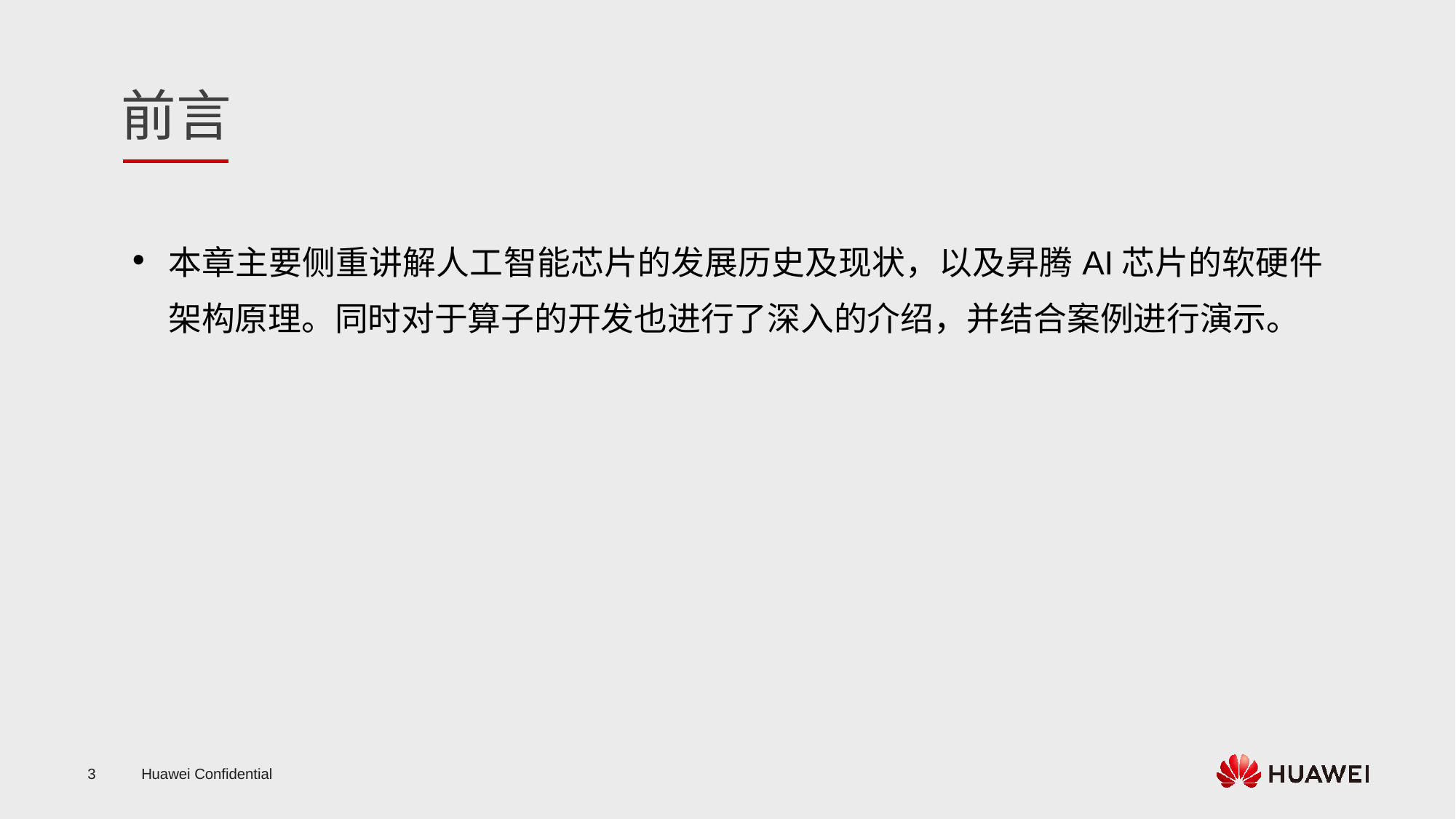

本章主要侧重讲解人工智能芯片的发展历史及现状，以及昇腾AI芯片的软硬件架构原理。同时对于算子的开发也进行了深入的介绍，并结合案例进行演示。